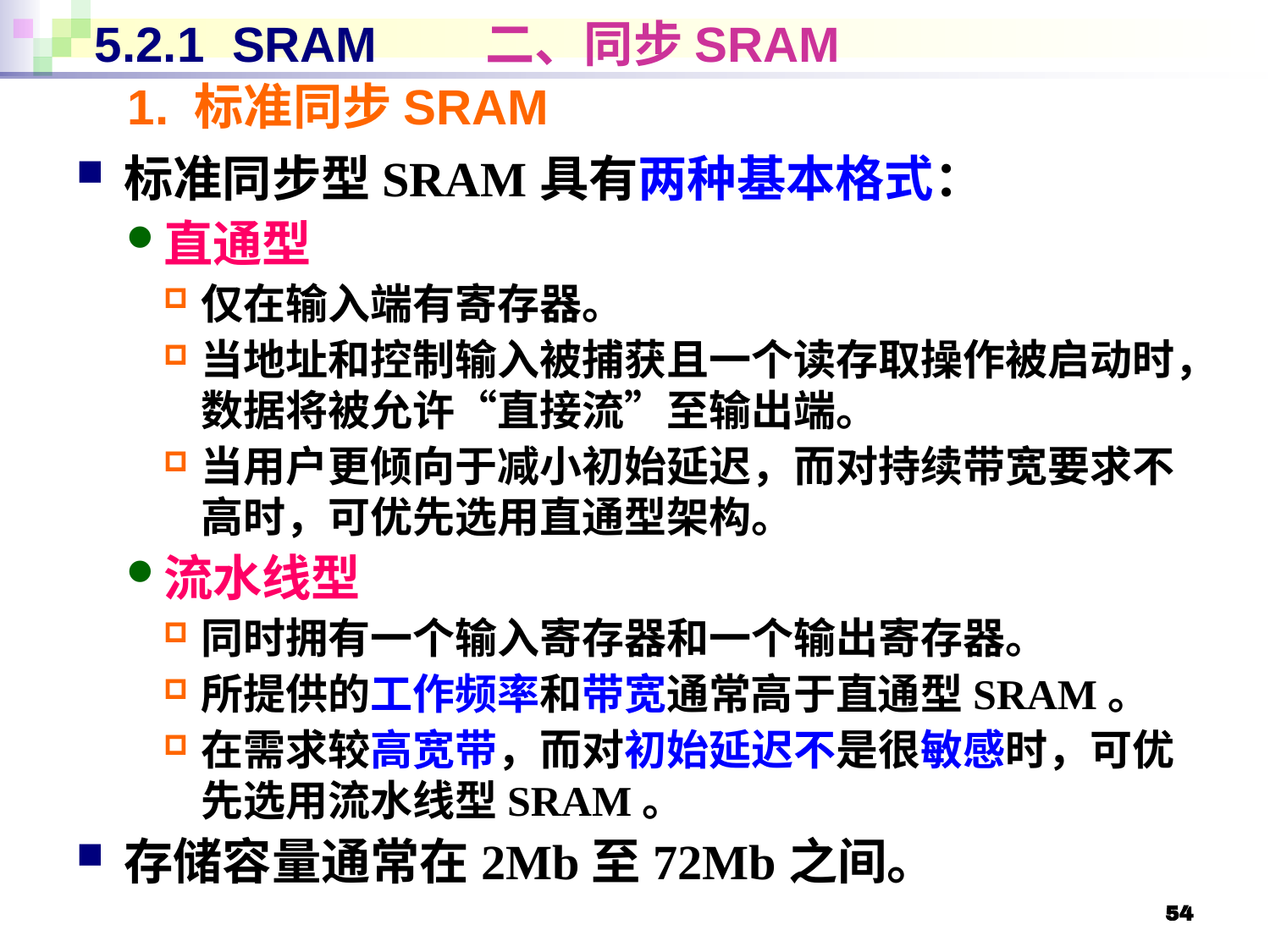

# 5.2.1  SRAM       二、同步SRAM
1. 标准同步SRAM
标准同步型SRAM具有两种基本格式：
直通型
仅在输入端有寄存器。
当地址和控制输入被捕获且一个读存取操作被启动时，数据将被允许“直接流”至输出端。
当用户更倾向于减小初始延迟，而对持续带宽要求不高时，可优先选用直通型架构。
流水线型
同时拥有一个输入寄存器和一个输出寄存器。
所提供的工作频率和带宽通常高于直通型SRAM。
在需求较高宽带，而对初始延迟不是很敏感时，可优先选用流水线型SRAM。
存储容量通常在2Mb至72Mb之间。
54